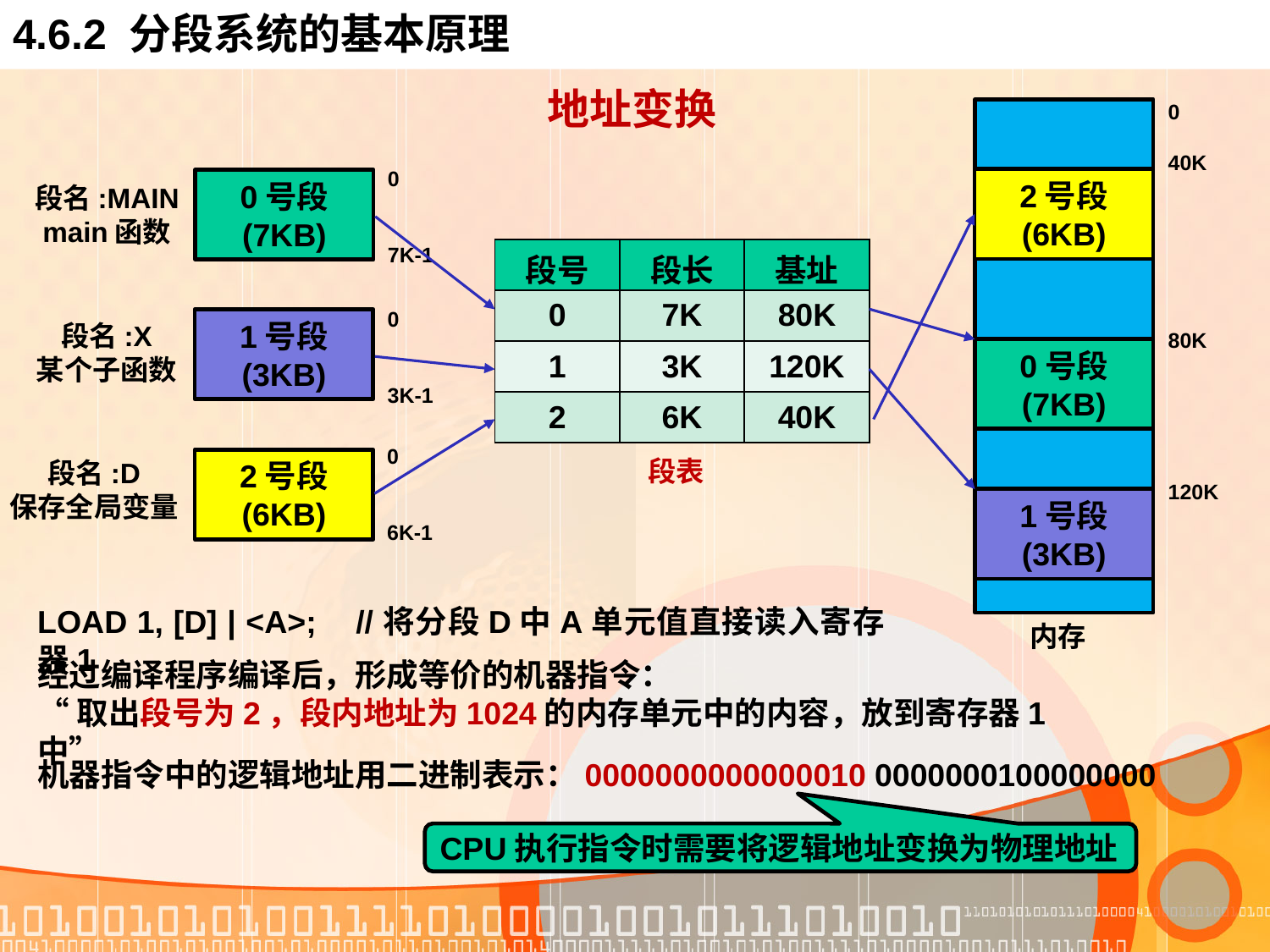

# 4.6.2 分段系统的基本原理
地址变换
0

40K

80K

120K

0

7K-1
2号段
(6KB)
0号段
(7KB)
段名:MAIN
main函数
| 段号 | 段长 | 基址 |
| --- | --- | --- |
| 0 | 7K | 80K |
| 1 | 3K | 120K |
| 2 | 6K | 40K |
0

3K-1
1号段
(3KB)
段名:X
某个子函数
0号段
(7KB)
0

6K-1
段表
段名:D
保存全局变量
2号段
(6KB)
1号段
(3KB)
LOAD 1, [D] | <A>;    //将分段D中A单元值直接读入寄存器1
内存
经过编译程序编译后，形成等价的机器指令：
“取出段号为2，段内地址为1024的内存单元中的内容，放到寄存器1中”
机器指令中的逻辑地址用二进制表示：0000000000000010 0000000100000000
CPU执行指令时需要将逻辑地址变换为物理地址